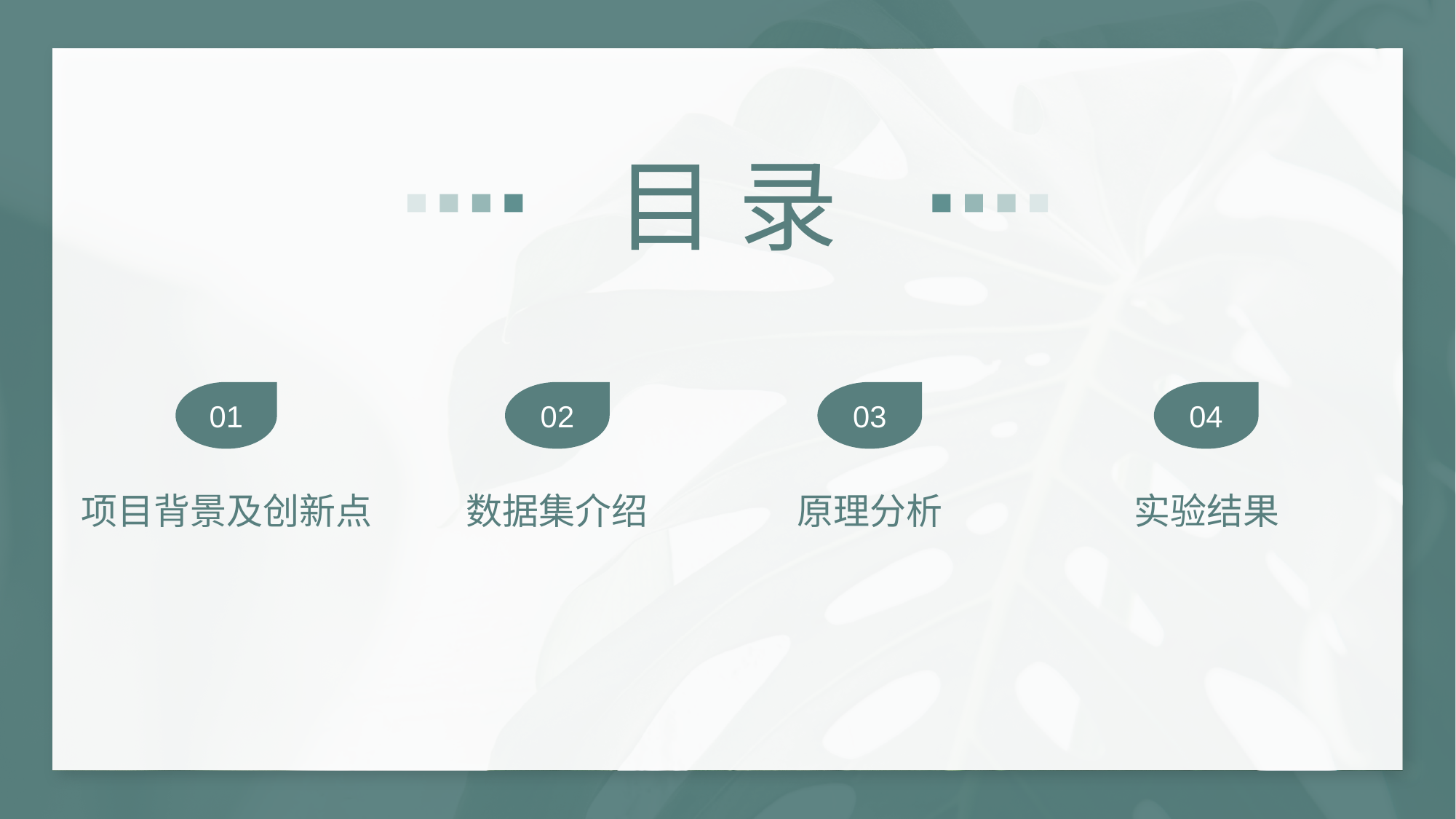

目 录

01
项目背景及创新点

02
数据集介绍

03
原理分析

04
实验结果